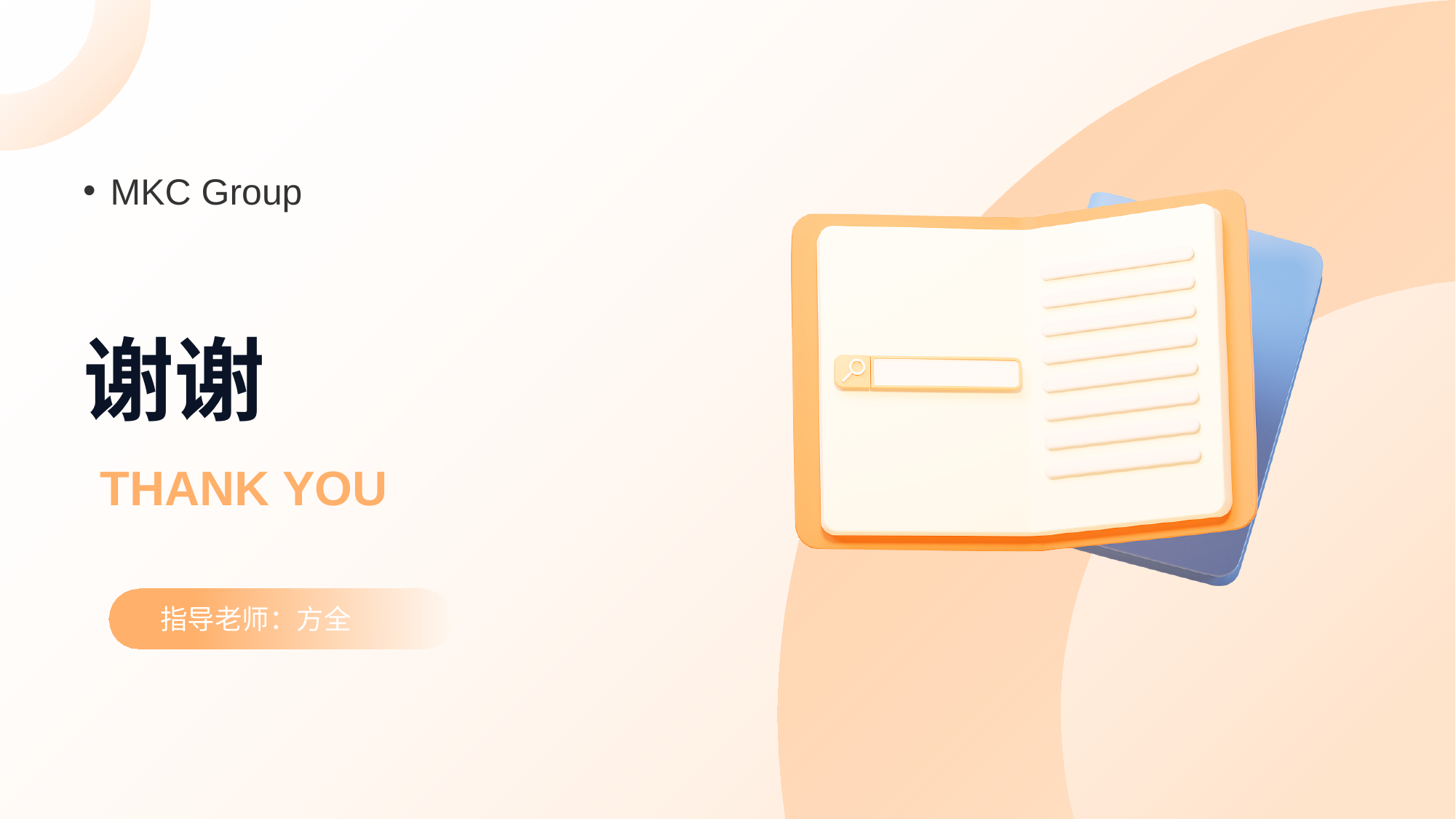

MKC Group
# 谢谢
Thank you
指导老师：方全